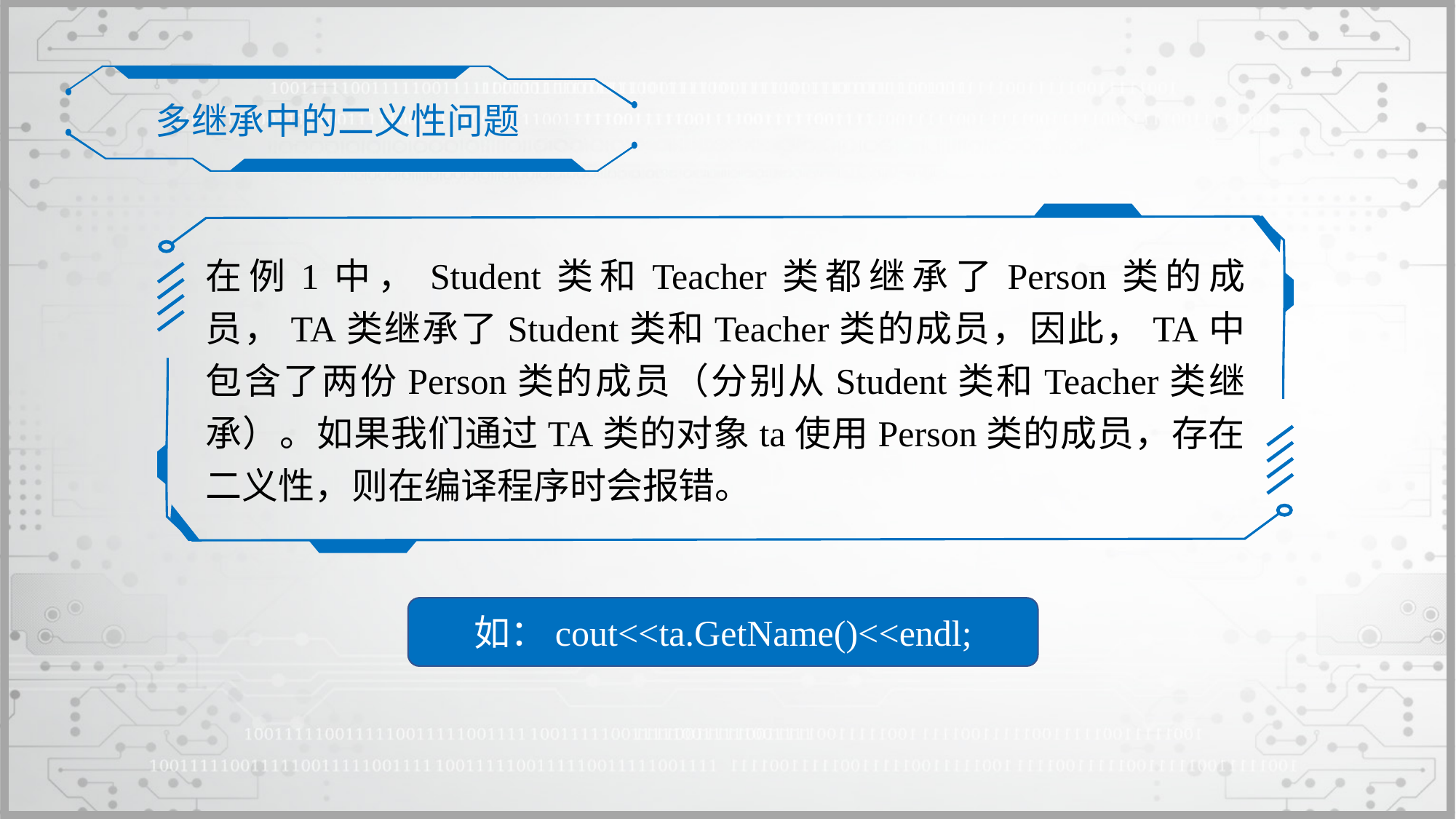

多继承中的二义性问题

在例1中，Student类和Teacher类都继承了Person类的成员，TA类继承了Student类和Teacher类的成员，因此，TA中包含了两份Person类的成员（分别从Student类和Teacher类继承）。如果我们通过TA类的对象ta使用Person类的成员，存在二义性，则在编译程序时会报错。

如：cout<<ta.GetName()<<endl;